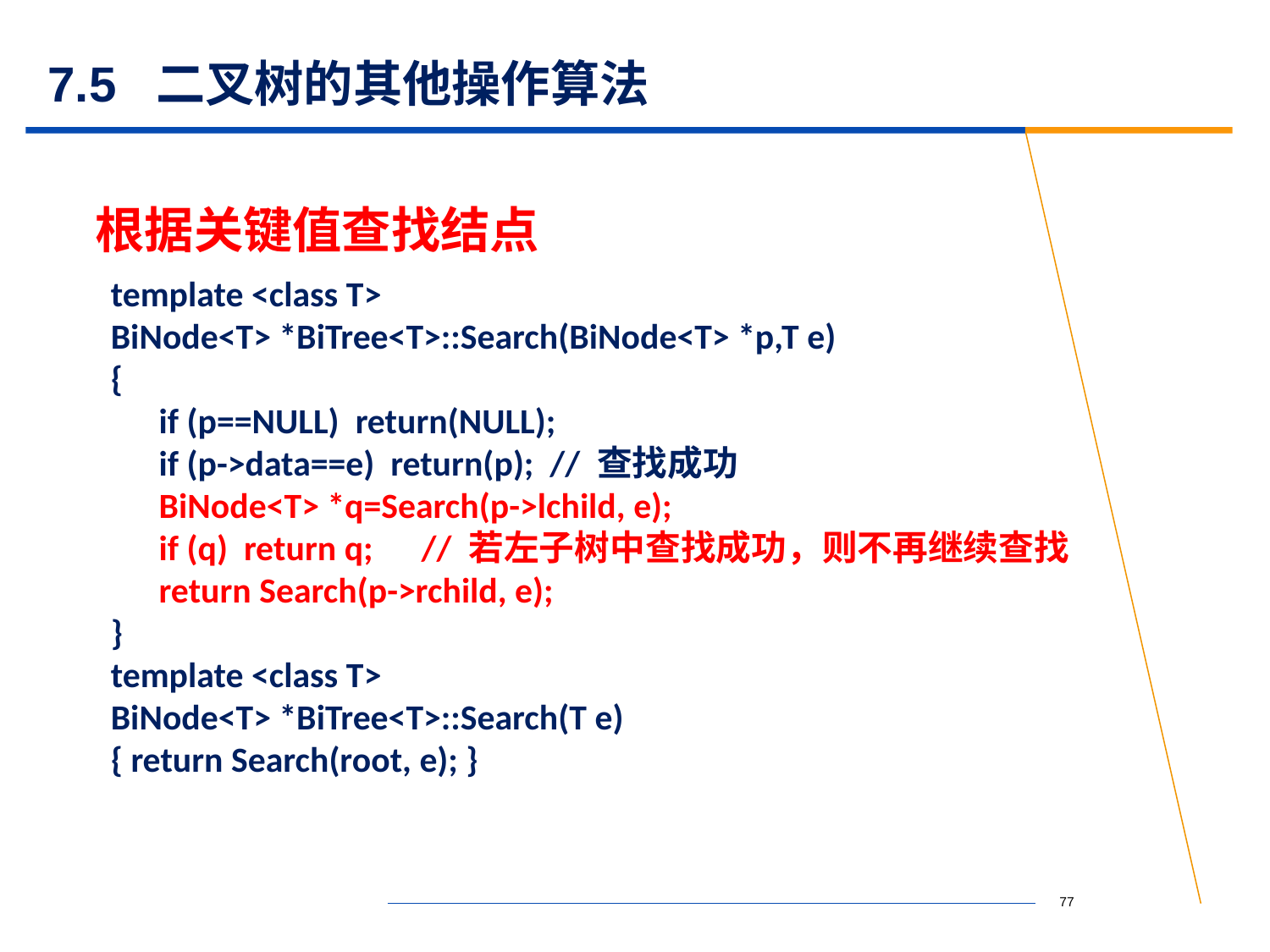

# 7.5  二叉树的其他操作算法
根据关键值查找结点
template <class T>
BiNode<T> *BiTree<T>::Search(BiNode<T> *p,T e)
{
      if (p==NULL)  return(NULL);
      if (p->data==e)  return(p);  // 查找成功
      BiNode<T> *q=Search(p->lchild, e);
      if (q)  return q;      // 若左子树中查找成功，则不再继续查找
      return Search(p->rchild, e);
}
template <class T>
BiNode<T> *BiTree<T>::Search(T e)
{ return Search(root, e); }